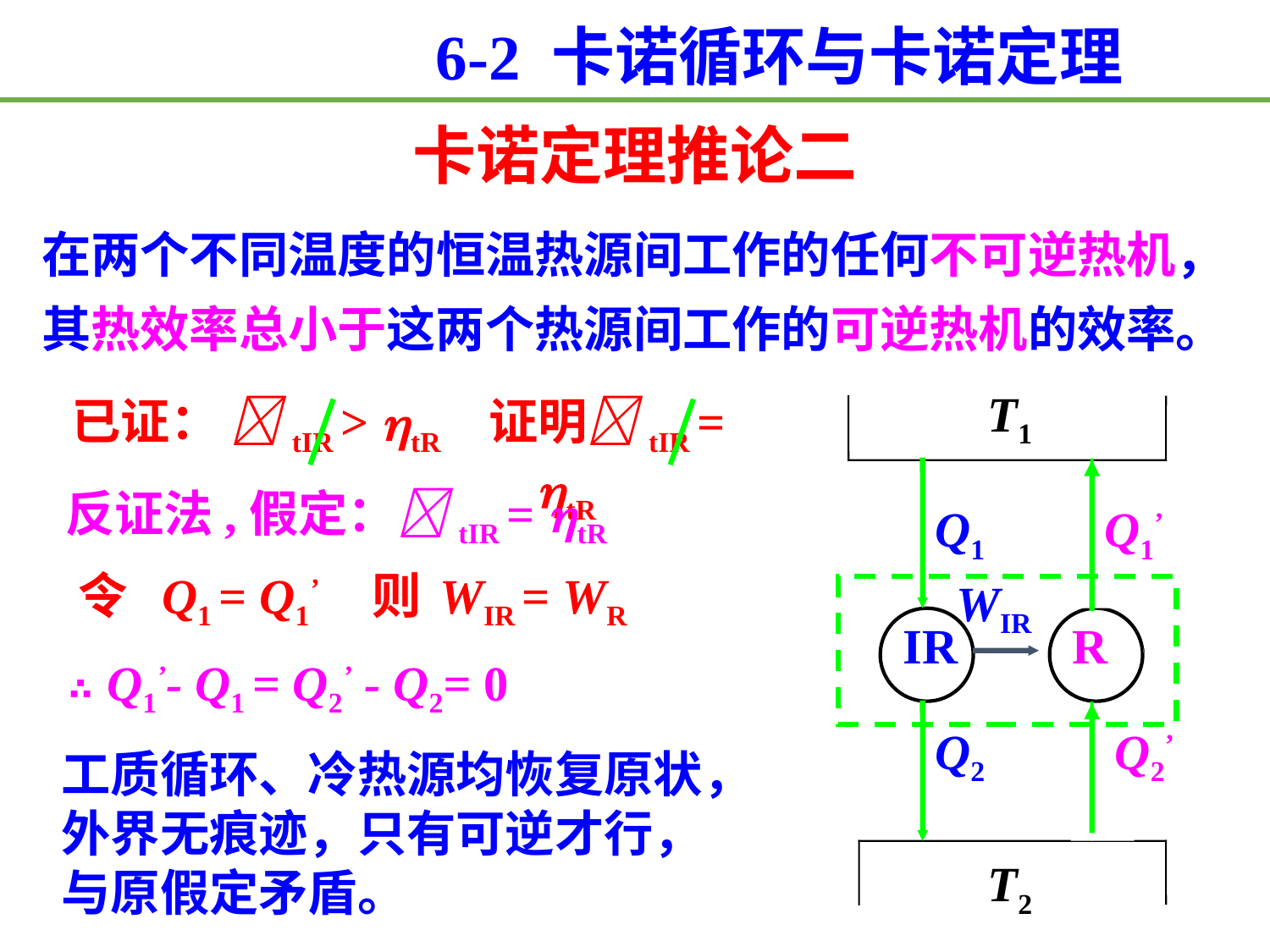

6-2 卡诺循环与卡诺定理
卡诺定理推论二
在两个不同温度的恒温热源间工作的任何不可逆热机，其热效率总小于这两个热源间工作的可逆热机的效率。
T1

T2
 已证： ηtIR > ηtR
证明ηtIR = ηtR

反证法,假定：ηtIR = ηtR
Q1
Q1’
 令  Q1 = Q1’      则 WIR = WR
WIR
WR

IR

R
 ∴ Q1’- Q1 = Q2’  - Q2= 0

Q2
Q2’
工质循环、冷热源均恢复原状，外界无痕迹，只有可逆才行，与原假定矛盾。